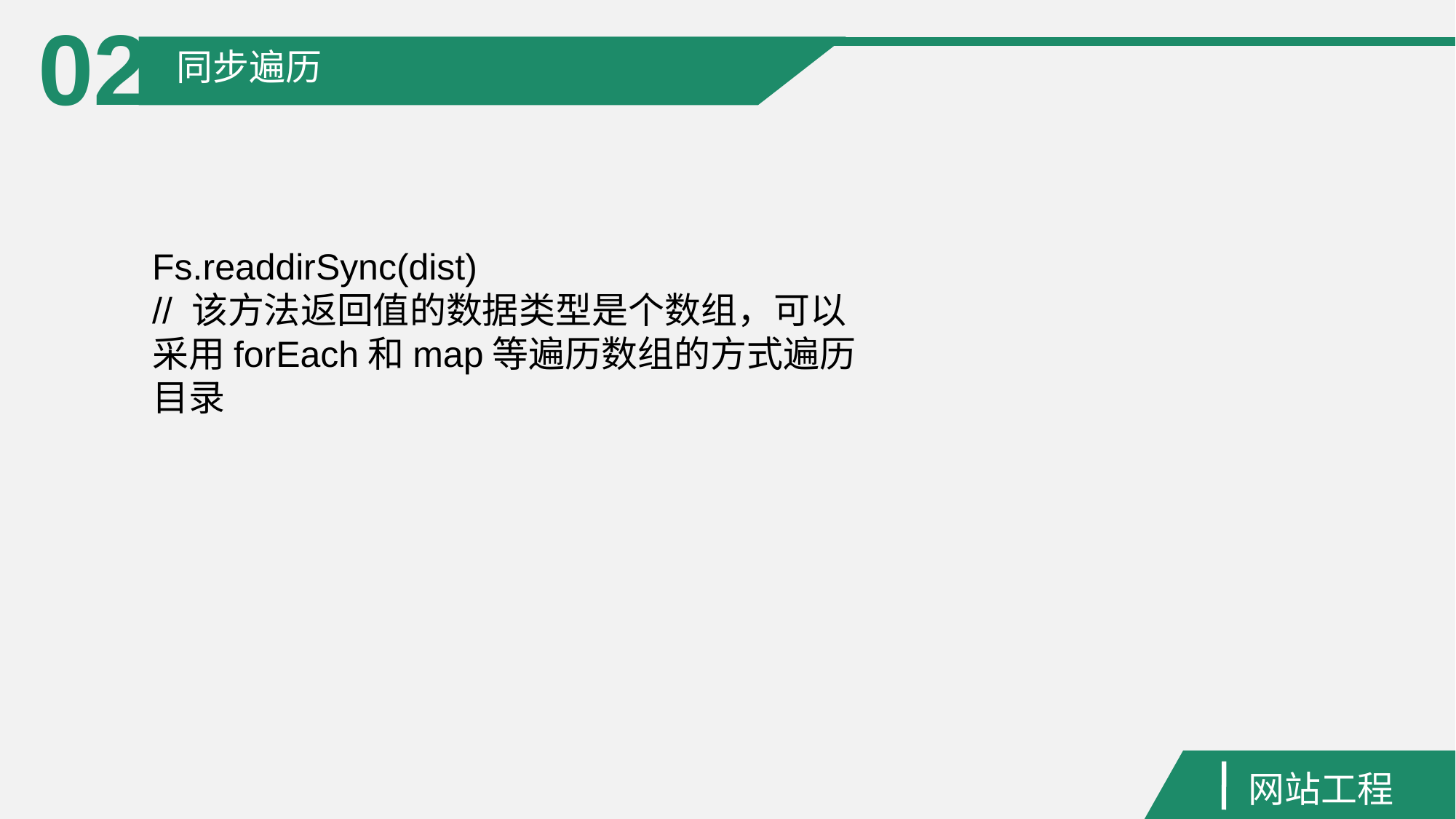

02

同步遍历
Fs.readdirSync(dist)
// 该方法返回值的数据类型是个数组，可以采用forEach和map等遍历数组的方式遍历目录